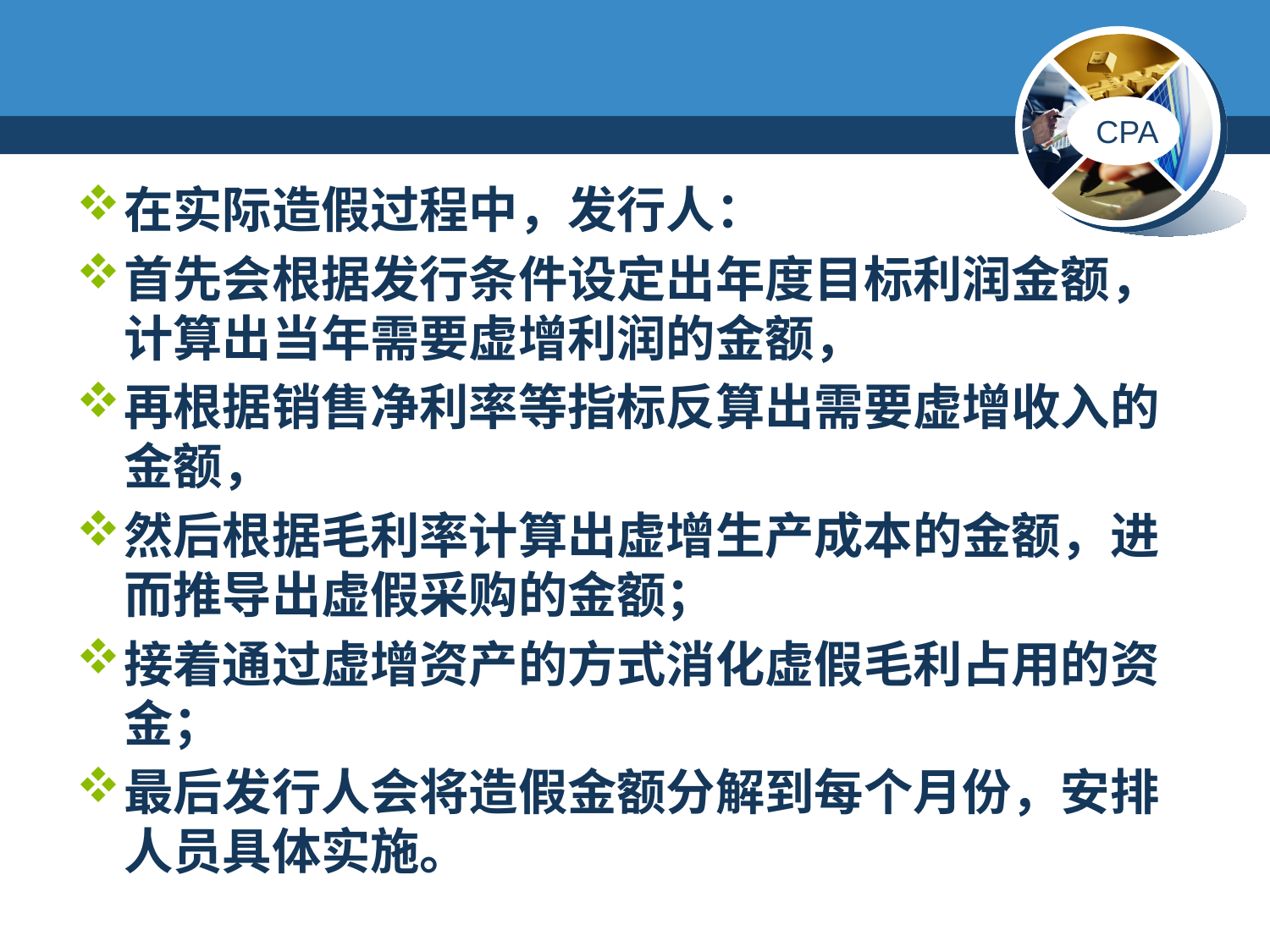

#
在实际造假过程中，发行人：
首先会根据发行条件设定出年度目标利润金额，计算出当年需要虚增利润的金额，
再根据销售净利率等指标反算出需要虚增收入的金额，
然后根据毛利率计算出虚增生产成本的金额，进而推导出虚假采购的金额；
接着通过虚增资产的方式消化虚假毛利占用的资金；
最后发行人会将造假金额分解到每个月份，安排人员具体实施。